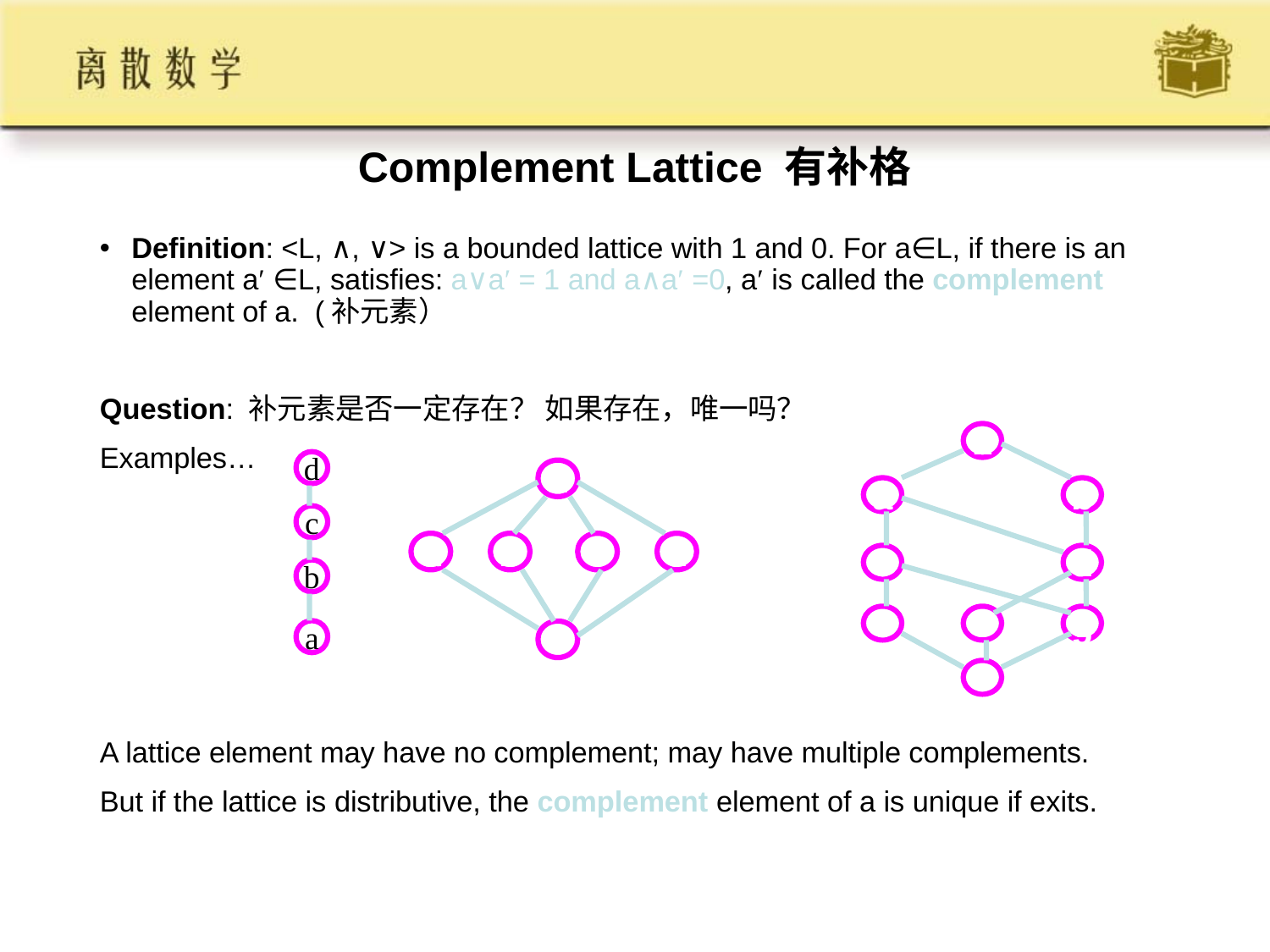

Complement Lattice 有补格
Definition: <L, ∧, ∨> is a bounded lattice with 1 and 0. For a∈L, if there is an element a′ ∈L, satisfies: a∨a′ = 1 and a∧a′ =0, a′ is called the complement element of a.  (补元素）

Question: 补元素是否一定存在？ 如果存在，唯一吗？
Examples…

A lattice element may have no complement; may have multiple complements.
But if the lattice is distributive, the complement element of a is unique if exits.

1

a
b

c
d

e
f
g

0

1

a
b
c
d

0
d

c

b

a